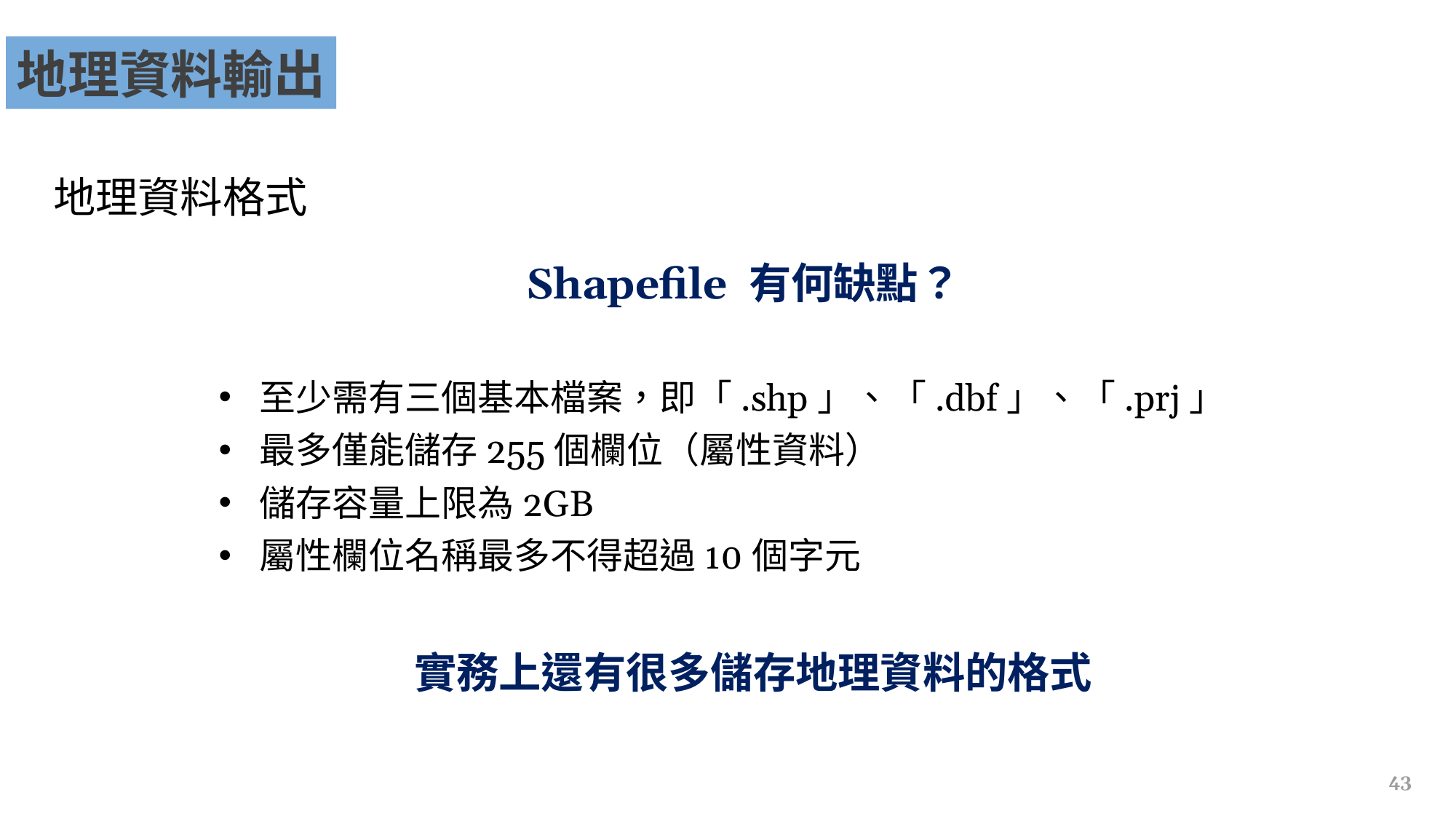

地理資料輸出
地理資料格式
Shapefile 有何缺點？
至少需有三個基本檔案，即「.shp」、「.dbf」、「.prj」
最多僅能儲存255個欄位（屬性資料）
儲存容量上限為2GB
屬性欄位名稱最多不得超過10個字元
實務上還有很多儲存地理資料的格式
43